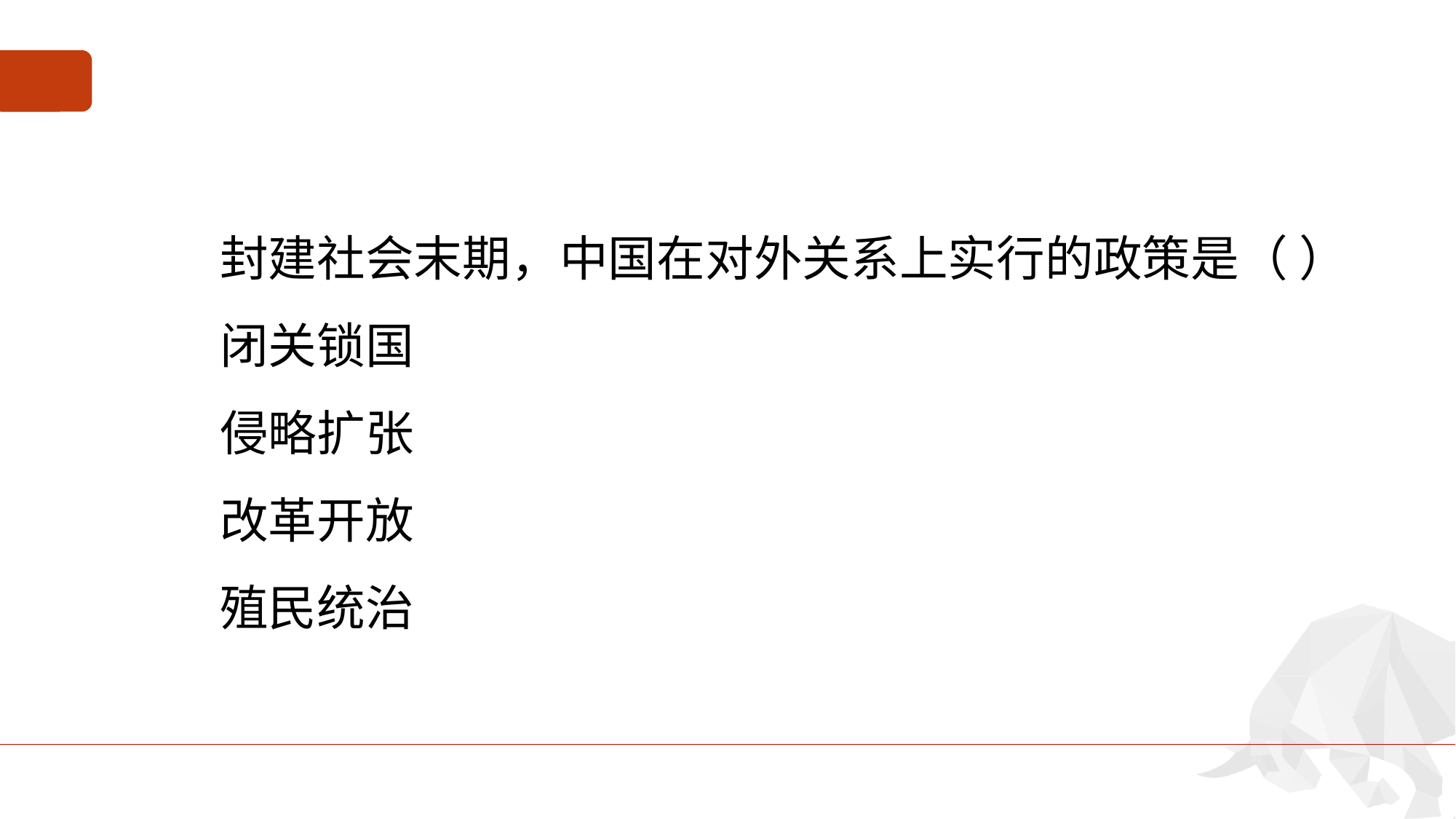

#
封建社会末期，中国在对外关系上实行的政策是（ ）
闭关锁国
侵略扩张
改革开放
殖民统治